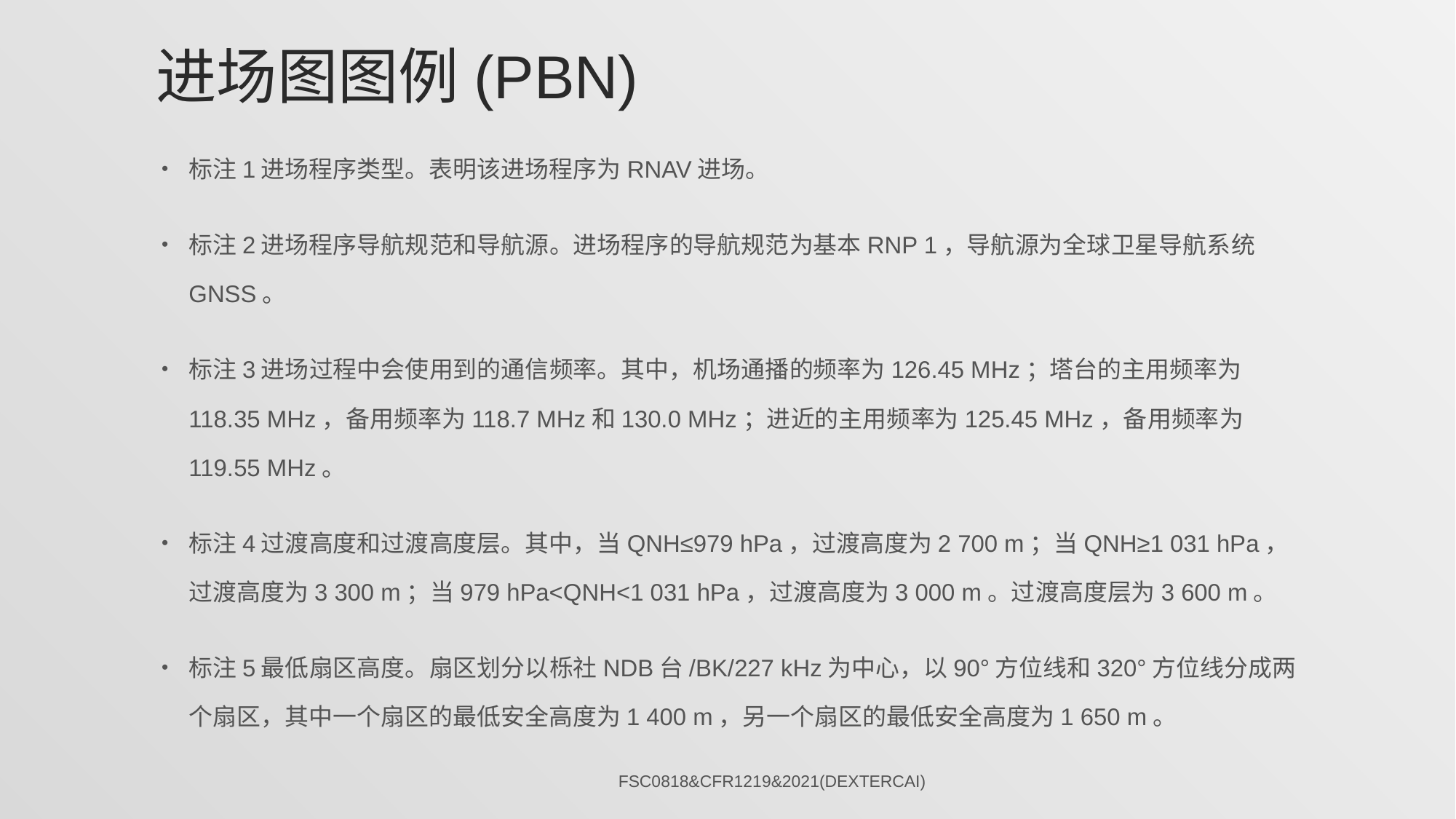

# 进场图图例(PBN)
标注1进场程序类型。表明该进场程序为RNAV进场。
标注2进场程序导航规范和导航源。进场程序的导航规范为基本RNP 1，导航源为全球卫星导航系统GNSS。
标注3进场过程中会使用到的通信频率。其中，机场通播的频率为126.45 MHz；塔台的主用频率为118.35 MHz，备用频率为118.7 MHz和130.0 MHz；进近的主用频率为125.45 MHz，备用频率为119.55 MHz。
标注4过渡高度和过渡高度层。其中，当QNH≤979 hPa，过渡高度为2 700 m；当QNH≥1 031 hPa，过渡高度为3 300 m；当979 hPa<QNH<1 031 hPa，过渡高度为3 000 m。过渡高度层为3 600 m。
标注5最低扇区高度。扇区划分以栎社NDB台/BK/227 kHz为中心，以90°方位线和320°方位线分成两个扇区，其中一个扇区的最低安全高度为1 400 m，另一个扇区的最低安全高度为1 650 m。
FSC0818&CFR1219&2021(DexterCai)